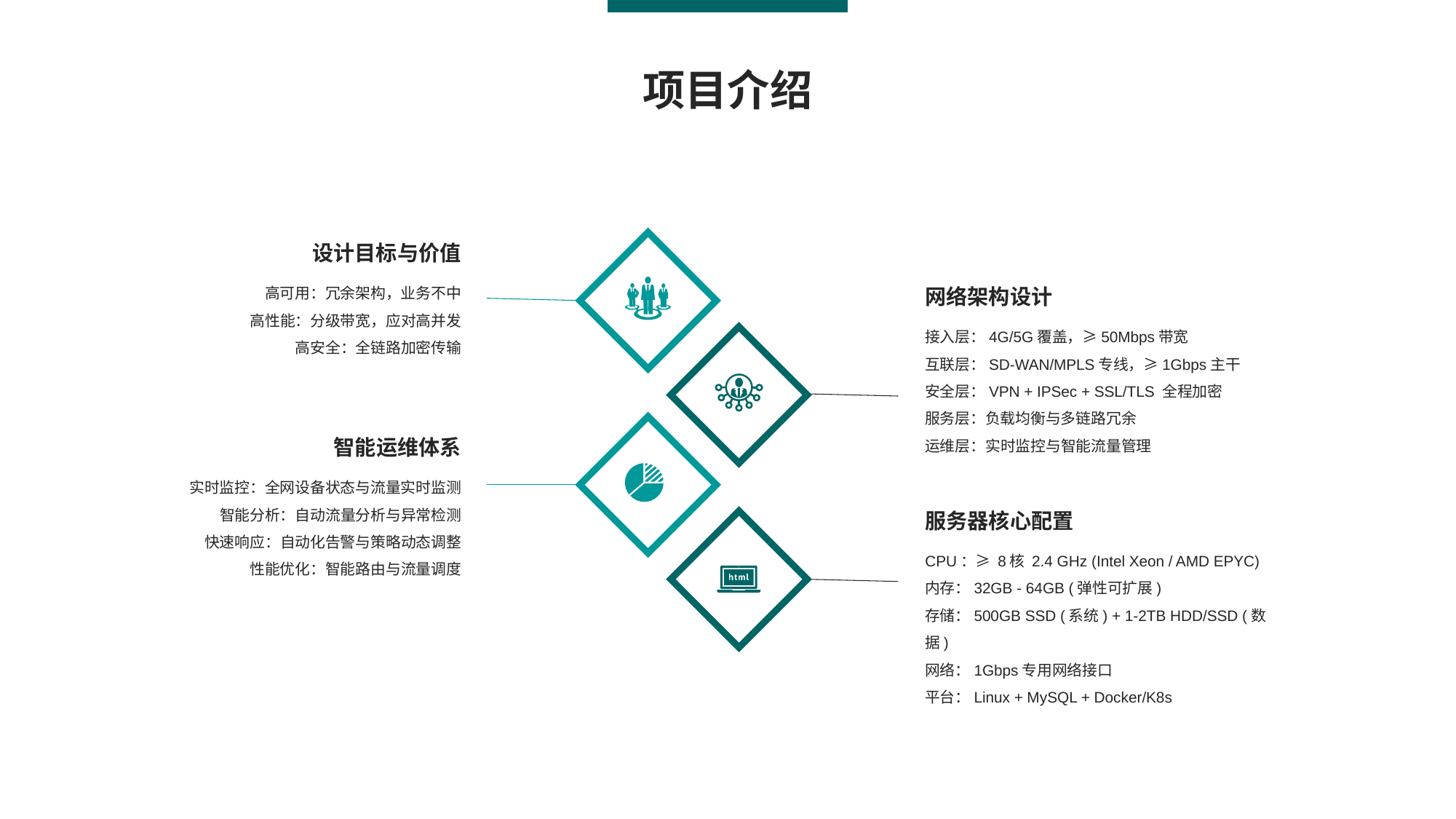

项目介绍

设计目标与价值
高可用：冗余架构，业务不中
高性能：分级带宽，应对高并发
高安全：全链路加密传输
网络架构设计
接入层：4G/5G覆盖，≥50Mbps带宽
互联层：SD-WAN/MPLS专线，≥1Gbps主干
安全层：VPN + IPSec + SSL/TLS 全程加密
服务层：负载均衡与多链路冗余
运维层：实时监控与智能流量管理

智能运维体系
实时监控：全网设备状态与流量实时监测
智能分析：自动流量分析与异常检测
快速响应：自动化告警与策略动态调整
性能优化：智能路由与流量调度
服务器核心配置
CPU：≥ 8核 2.4 GHz (Intel Xeon / AMD EPYC)
内存：32GB - 64GB (弹性可扩展)
存储：500GB SSD (系统) + 1-2TB HDD/SSD (数据)
网络：1Gbps专用网络接口
平台：Linux + MySQL + Docker/K8s